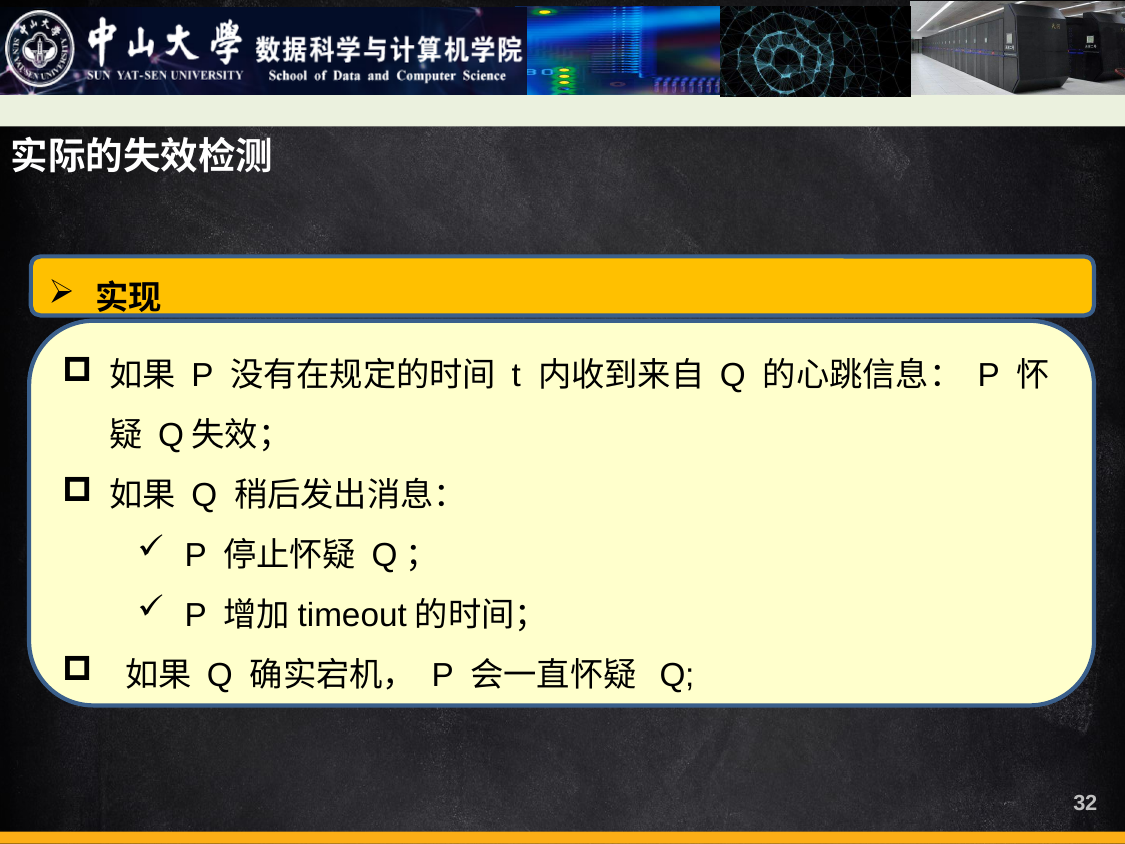

实际的失效检测
实现
如果 P 没有在规定的时间 t 内收到来自 Q 的心跳信息： P 怀疑 Q失效；
如果 Q 稍后发出消息：
P 停止怀疑 Q；
P 增加timeout的时间；
 如果 Q 确实宕机， P 会一直怀疑  Q;